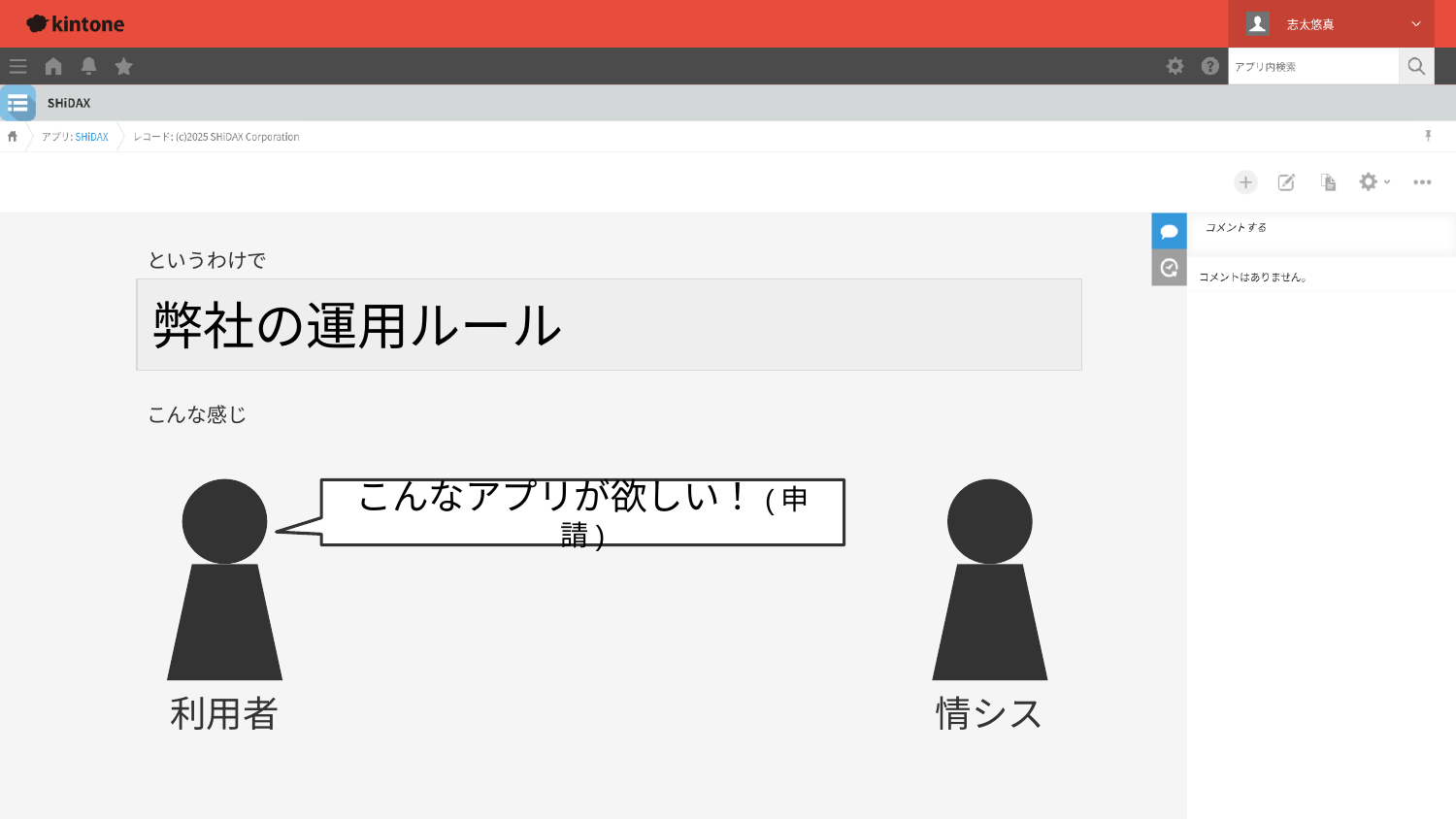

というわけで
# 弊社の運用ルール
こんな感じ

こんなアプリが欲しい！(申請)
利用者
情シス